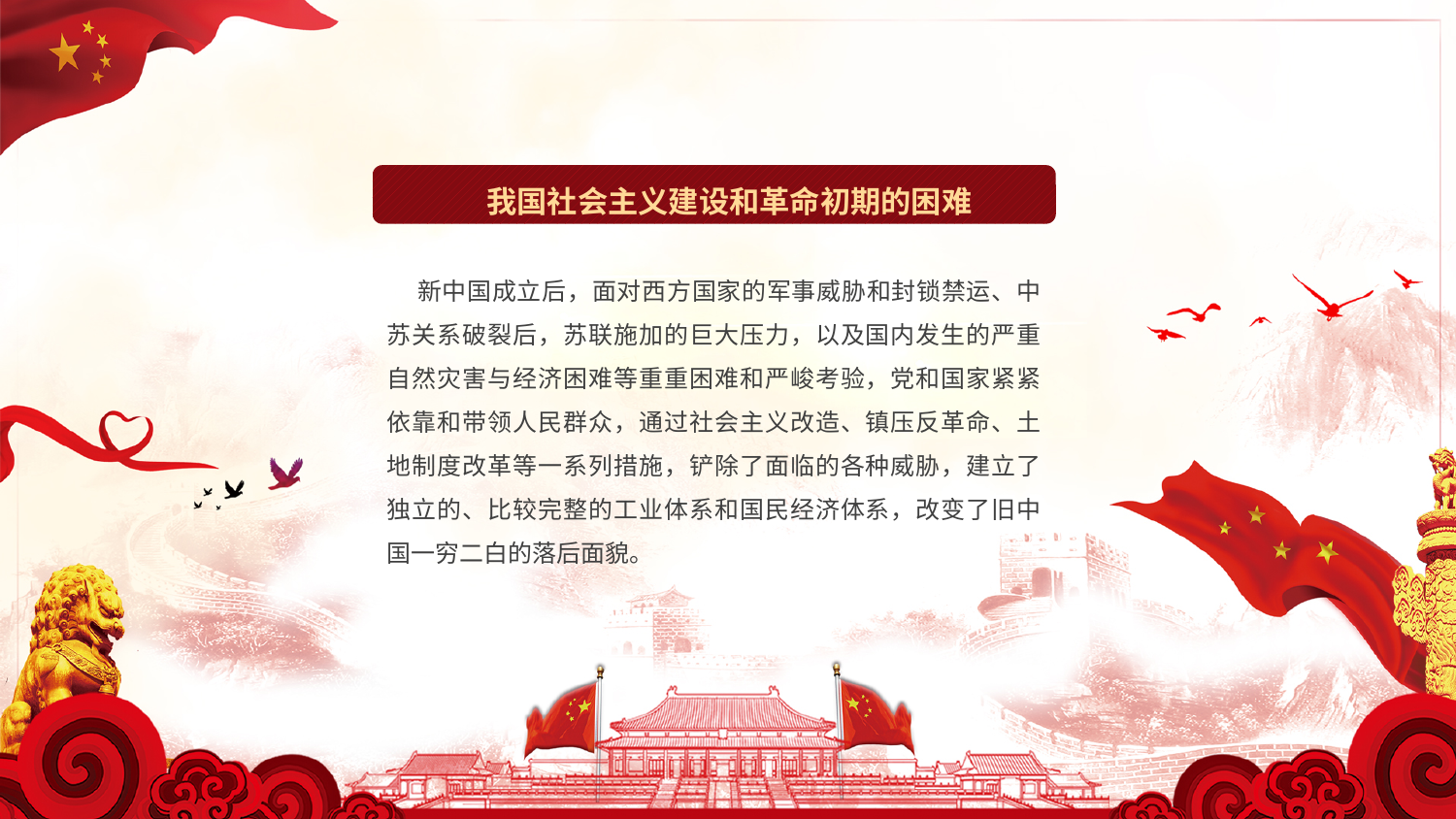

我国社会主义建设和革命初期的困难

    新中国成立后，面对西方国家的军事威胁和封锁禁运、中苏关系破裂后，苏联施加的巨大压力，以及国内发生的严重自然灾害与经济困难等重重困难和严峻考验，党和国家紧紧依靠和带领人民群众，通过社会主义改造、镇压反革命、土地制度改革等一系列措施，铲除了面临的各种威胁，建立了独立的、比较完整的工业体系和国民经济体系，改变了旧中国一穷二白的落后面貌。